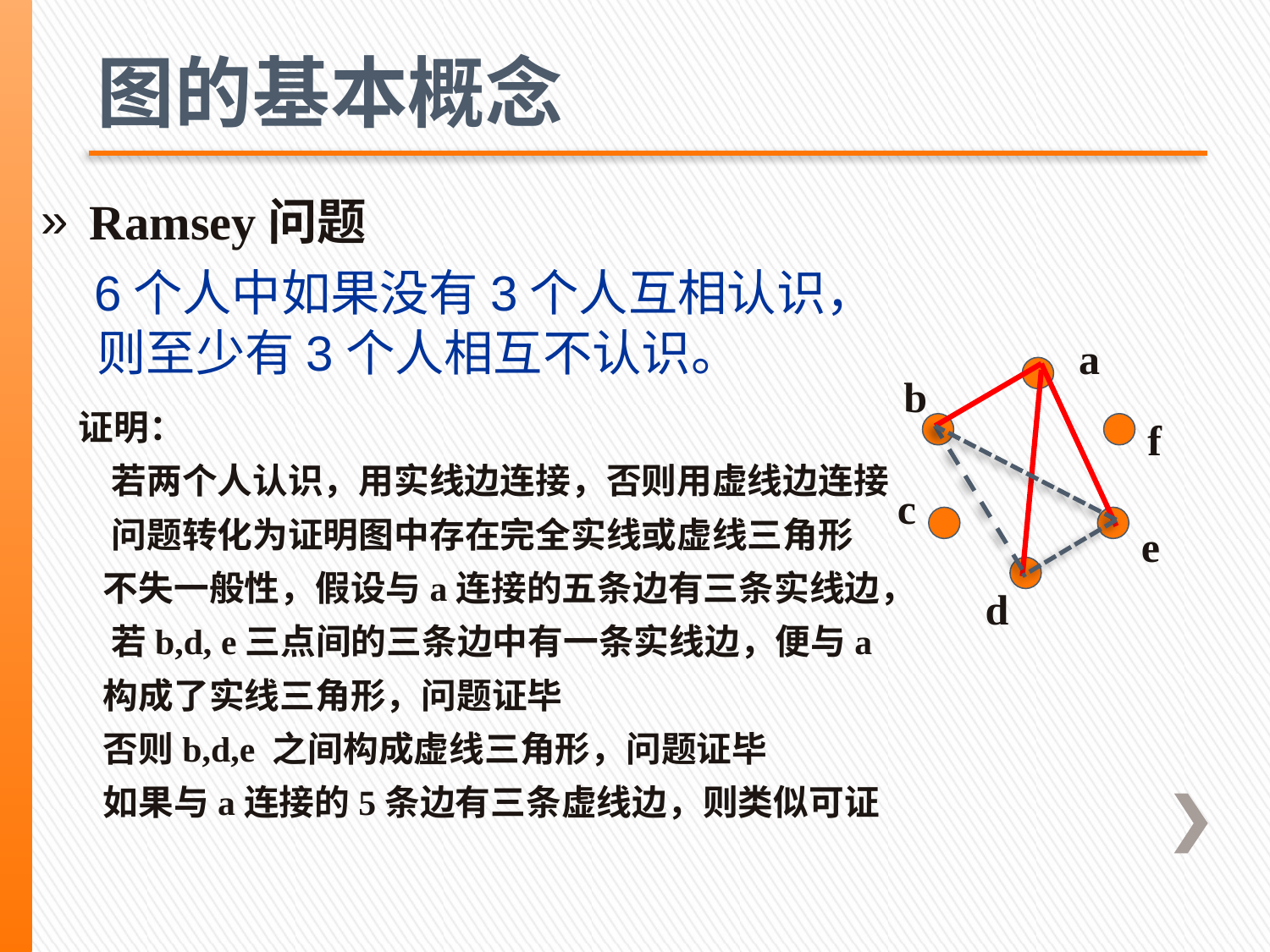

# 图的基本概念
Ramsey问题
   6个人中如果没有3个人互相认识，
    则至少有3个人相互不认识。

a

b

证明：
   若两个人认识，用实线边连接，否则用虚线边连接
   问题转化为证明图中存在完全实线或虚线三角形
  不失一般性，假设与a连接的五条边有三条实线边，
   若b,d, e三点间的三条边中有一条实线边，便与a
  构成了实线三角形，问题证毕
  否则b,d,e 之间构成虚线三角形，问题证毕
  如果与a连接的5条边有三条虚线边，则类似可证
f

c

e

d
28